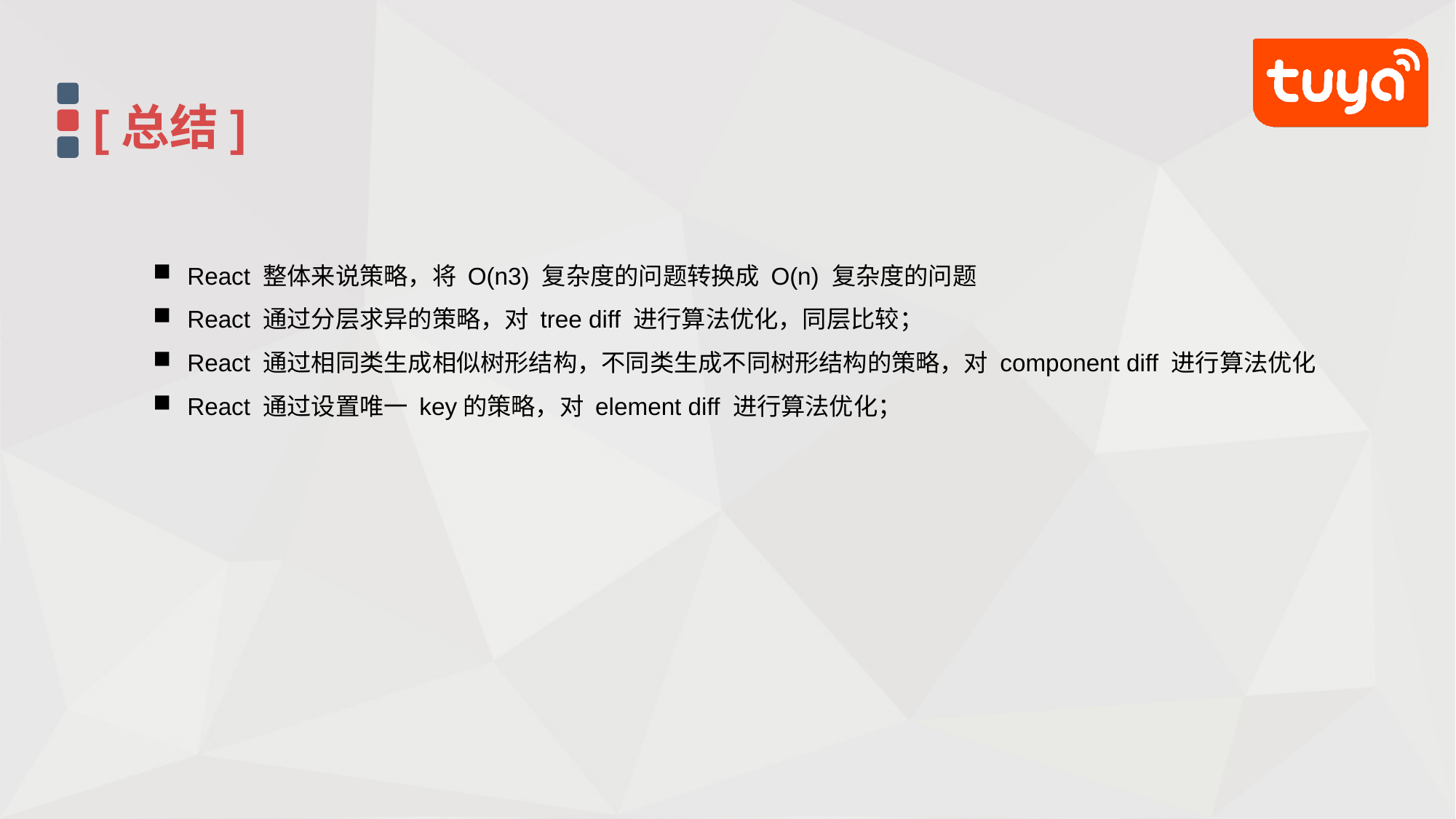

[总结]

React 整体来说策略，将 O(n3) 复杂度的问题转换成 O(n) 复杂度的问题
React 通过分层求异的策略，对 tree diff 进行算法优化，同层比较；
React 通过相同类生成相似树形结构，不同类生成不同树形结构的策略，对 component diff 进行算法优化
React 通过设置唯一 key的策略，对 element diff 进行算法优化；